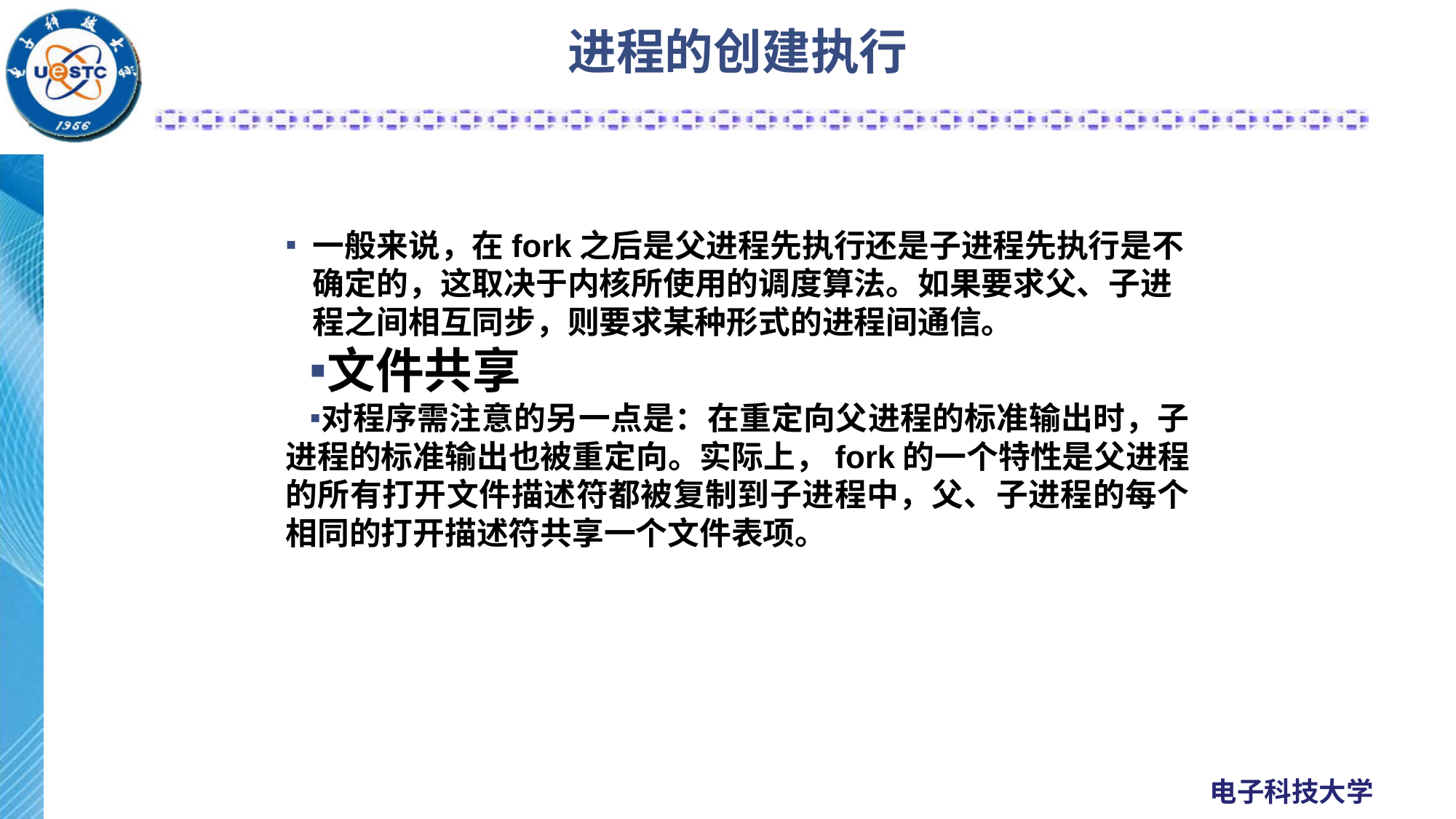

# 进程的创建执行
一般来说，在fork之后是父进程先执行还是子进程先执行是不确定的，这取决于内核所使用的调度算法。如果要求父、子进程之间相互同步，则要求某种形式的进程间通信。
文件共享
对程序需注意的另一点是：在重定向父进程的标准输出时，子进程的标准输出也被重定向。实际上，fork的一个特性是父进程的所有打开文件描述符都被复制到子进程中，父、子进程的每个相同的打开描述符共享一个文件表项。